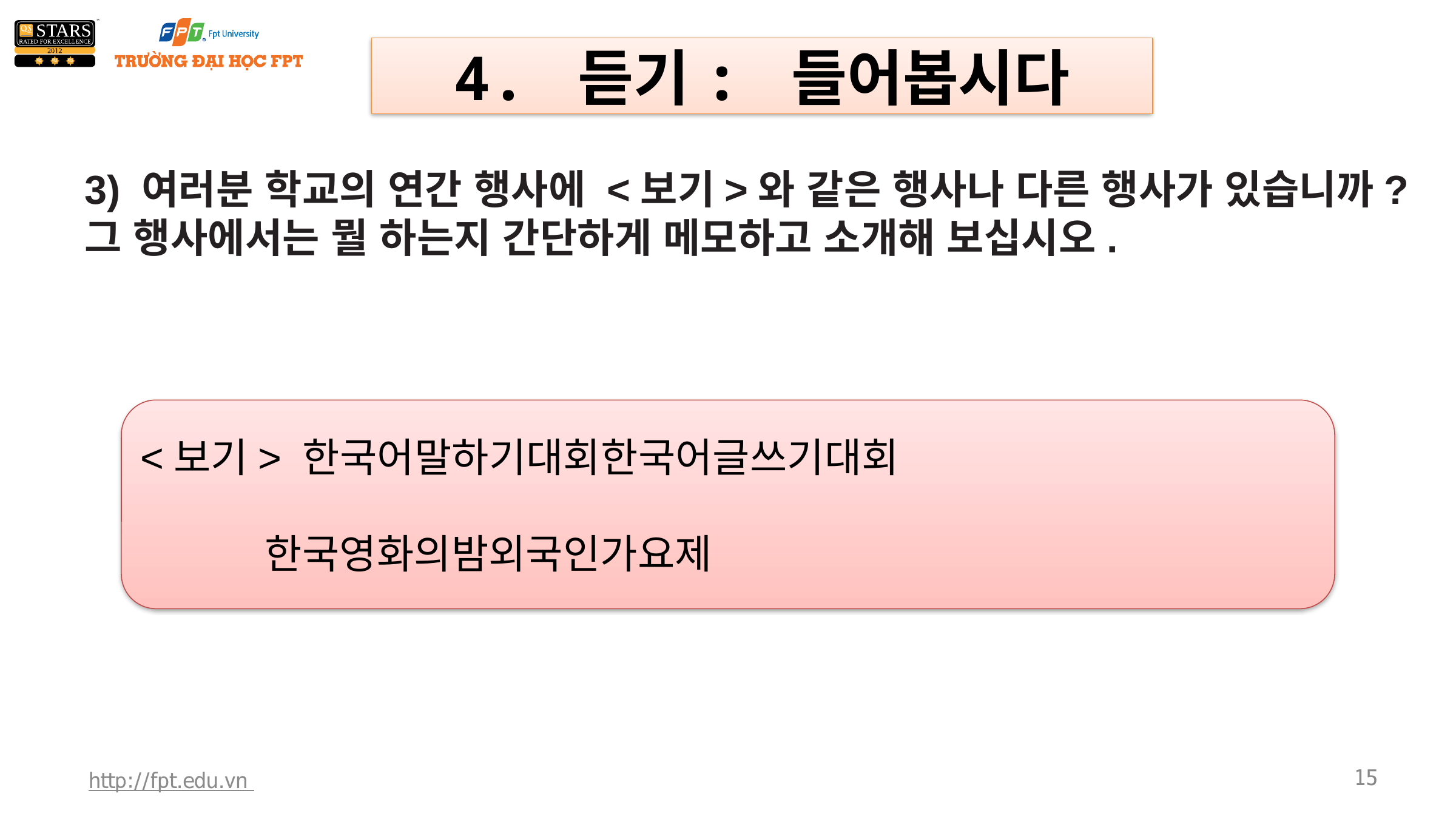

4. 듣기: 들어봅시다
3) 여러분 학교의 연간 행사에 <보기>와 같은 행사나 다른 행사가 있습니까? 그 행사에서는 뭘 하는지 간단하게 메모하고 소개해 보십시오.

<보기> 한국어말하기대회한국어글쓰기대회
           한국영화의밤외국인가요제
http://fpt.edu.vn
15